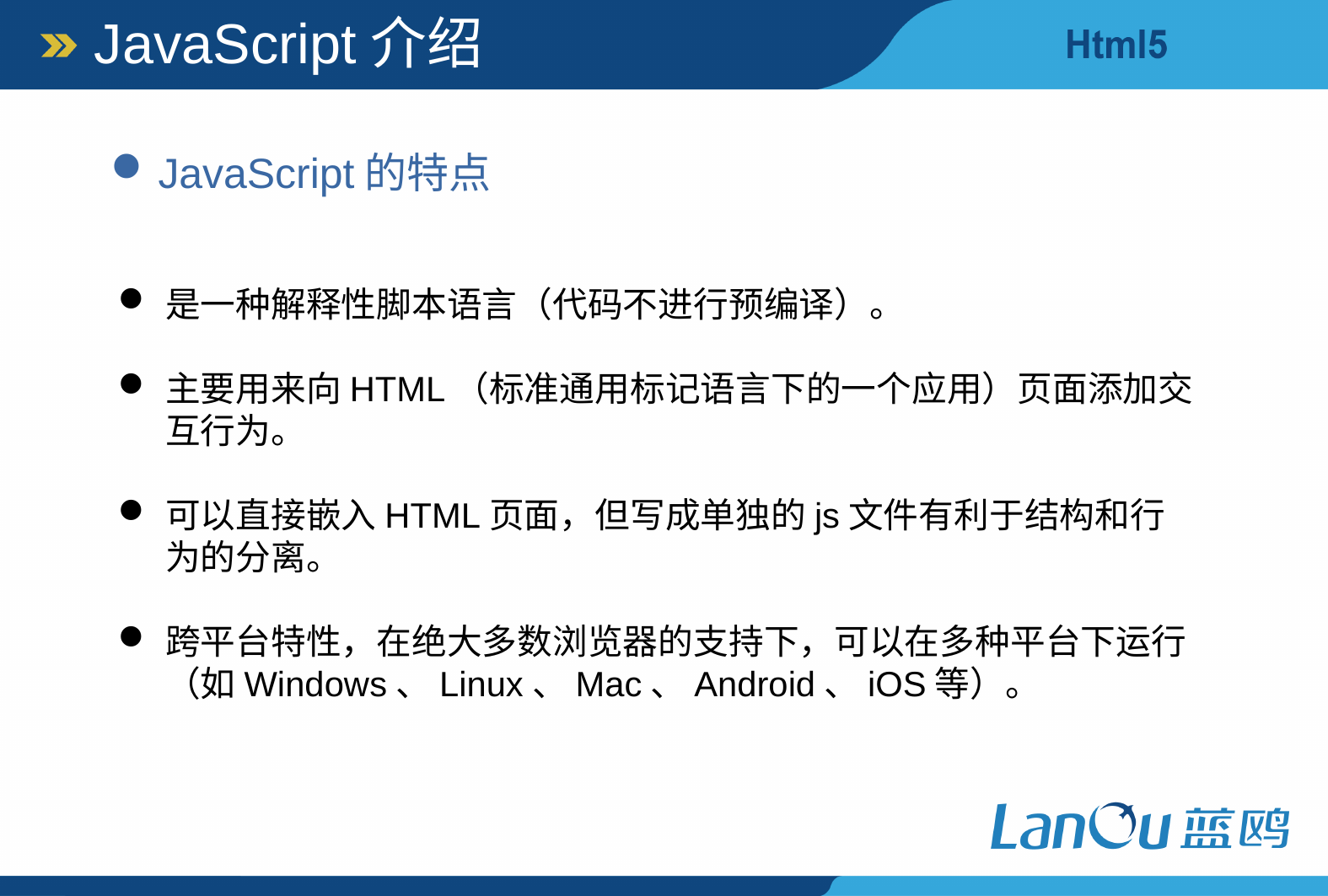

JavaScript介绍
JavaScript的特点
是一种解释性脚本语言（代码不进行预编译）。

主要用来向HTML（标准通用标记语言下的一个应用）页面添加交互行为。

可以直接嵌入HTML页面，但写成单独的js文件有利于结构和行为的分离。

跨平台特性，在绝大多数浏览器的支持下，可以在多种平台下运行（如Windows、Linux、Mac、Android、iOS等）。